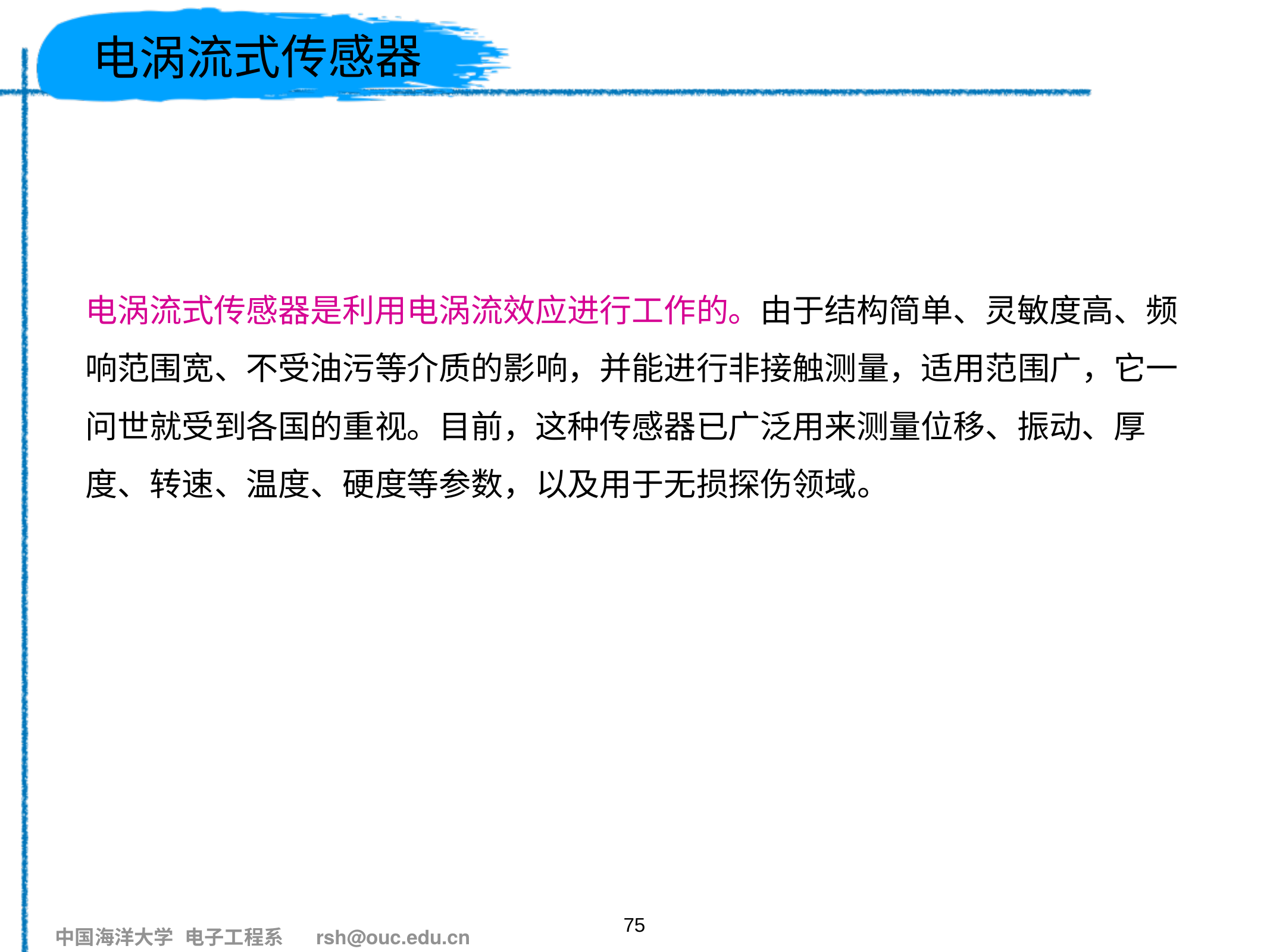

# 电涡流式传感器
电涡流式传感器是利用电涡流效应进行工作的。由于结构简单、灵敏度高、频响范围宽、不受油污等介质的影响，并能进行非接触测量，适用范围广，它一问世就受到各国的重视。目前，这种传感器已广泛用来测量位移、振动、厚度、转速、温度、硬度等参数，以及用于无损探伤领域。
75